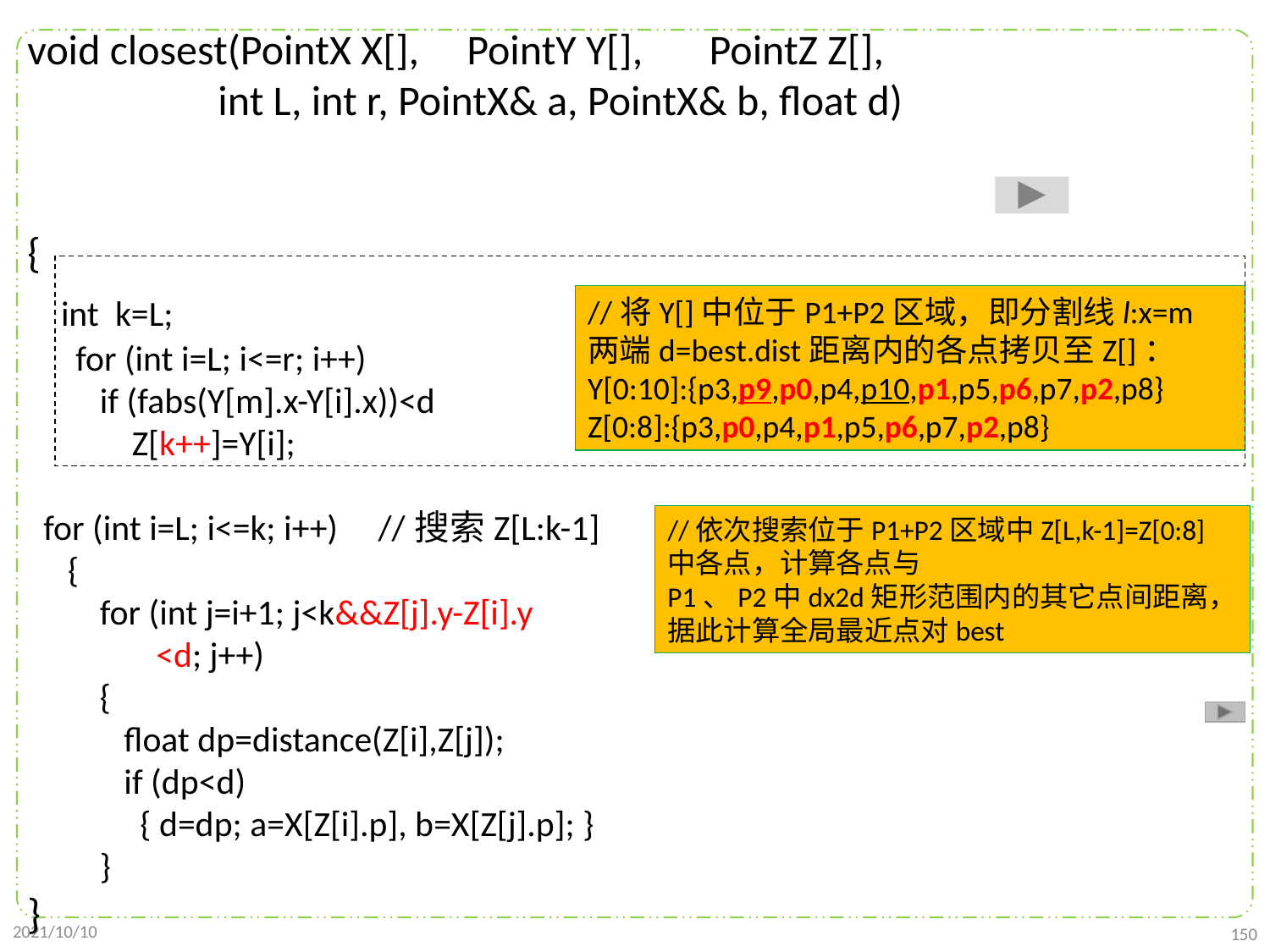

void closest(PointX X[],     PointY Y[],       PointZ Z[],
                    int L, int r, PointX& a, PointX& b, float d)

{
   int  k=L;
      for (int i=L; i<=r; i++)
         if (fabs(Y[m].x-Y[i].x))<d
             Z[k++]=Y[i];

  for (int i=L; i<=k; i++)     //搜索Z[L:k-1]
     {
         for (int j=i+1; j<k&&Z[j].y-Z[i].y
                <d; j++)
         {
            float dp=distance(Z[i],Z[j]);
            if (dp<d)
              { d=dp; a=X[Z[i].p], b=X[Z[j].p]; }
         }
}

//将Y[]中位于P1+P2区域，即分割线l:x=m两端d=best.dist距离内的各点拷贝至Z[]：
Y[0:10]:{p3,p9,p0,p4,p10,p1,p5,p6,p7,p2,p8}
Z[0:8]:{p3,p0,p4,p1,p5,p6,p7,p2,p8}
//依次搜索位于P1+P2区域中Z[L,k-1]=Z[0:8]中各点，计算各点与
P1、P2中dx2d矩形范围内的其它点间距离，据此计算全局最近点对best

2021/10/10
150